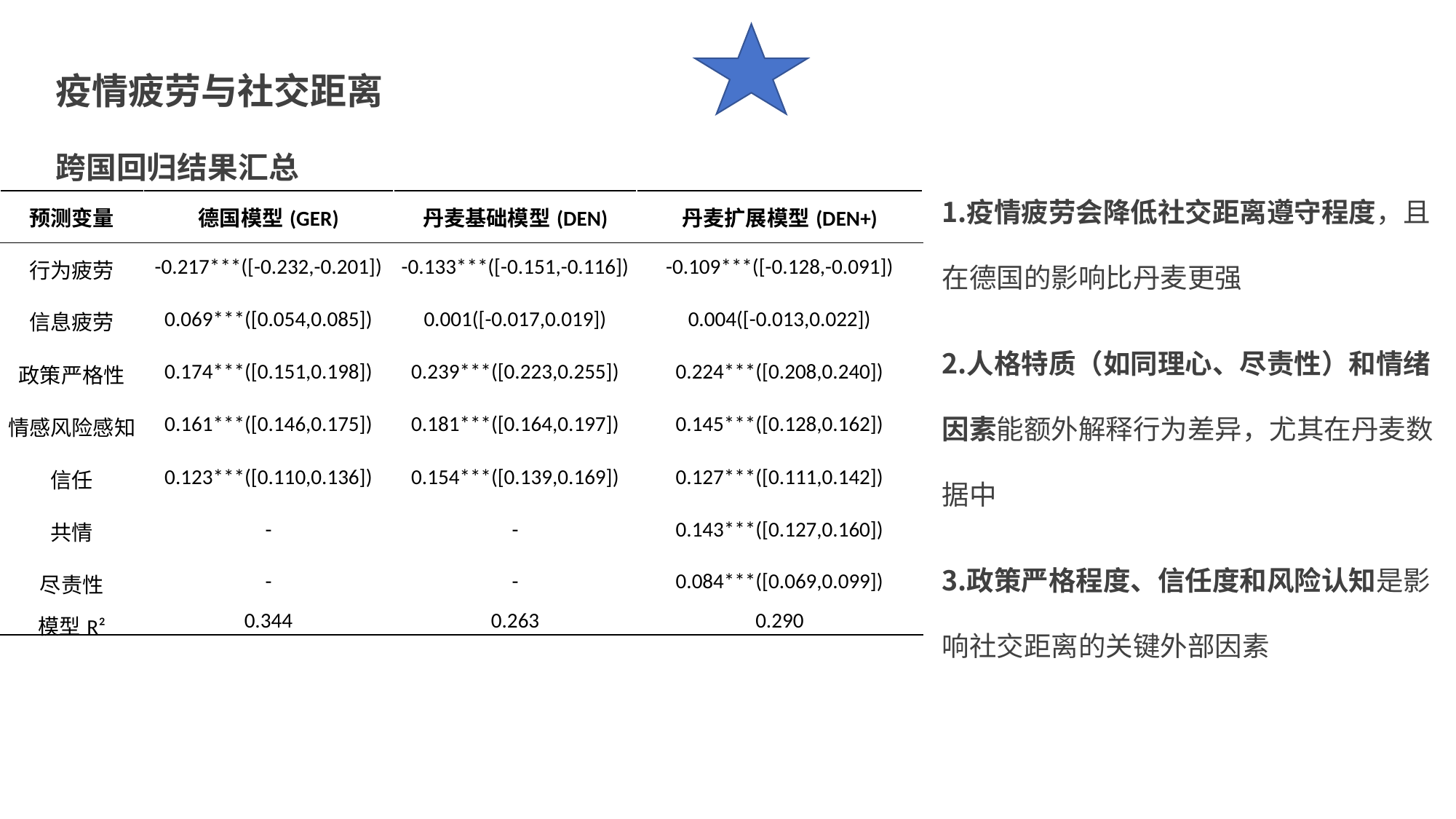

疫情疲劳与社交距离
跨国回归结果汇总

疫情疲劳会降低社交距离遵守程度，且在德国的影响比丹麦更强
人格特质（如同理心、尽责性）和情绪因素能额外解释行为差异，尤其在丹麦数据中
政策严格程度、信任度和风险认知是影响社交距离的关键外部因素
| 预测变量 | 德国模型(GER) | 丹麦基础模型(DEN) | 丹麦扩展模型(DEN+) |
| --- | --- | --- | --- |
| 行为疲劳 | -0.217\*\*\*([-0.232,-0.201]) | -0.133\*\*\*([-0.151,-0.116]) | -0.109\*\*\*([-0.128,-0.091]) |
| 信息疲劳 | 0.069\*\*\*([0.054,0.085]) | 0.001([-0.017,0.019]) | 0.004([-0.013,0.022]) |
| 政策严格性 | 0.174\*\*\*([0.151,0.198]) | 0.239\*\*\*([0.223,0.255]) | 0.224\*\*\*([0.208,0.240]) |
| 情感风险感知 | 0.161\*\*\*([0.146,0.175]) | 0.181\*\*\*([0.164,0.197]) | 0.145\*\*\*([0.128,0.162]) |
| 信任 | 0.123\*\*\*([0.110,0.136]) | 0.154\*\*\*([0.139,0.169]) | 0.127\*\*\*([0.111,0.142]) |
| 共情 | - | - | 0.143\*\*\*([0.127,0.160]) |
| 尽责性 | - | - | 0.084\*\*\*([0.069,0.099]) |
| 模型R² | 0.344 | 0.263 | 0.290 |